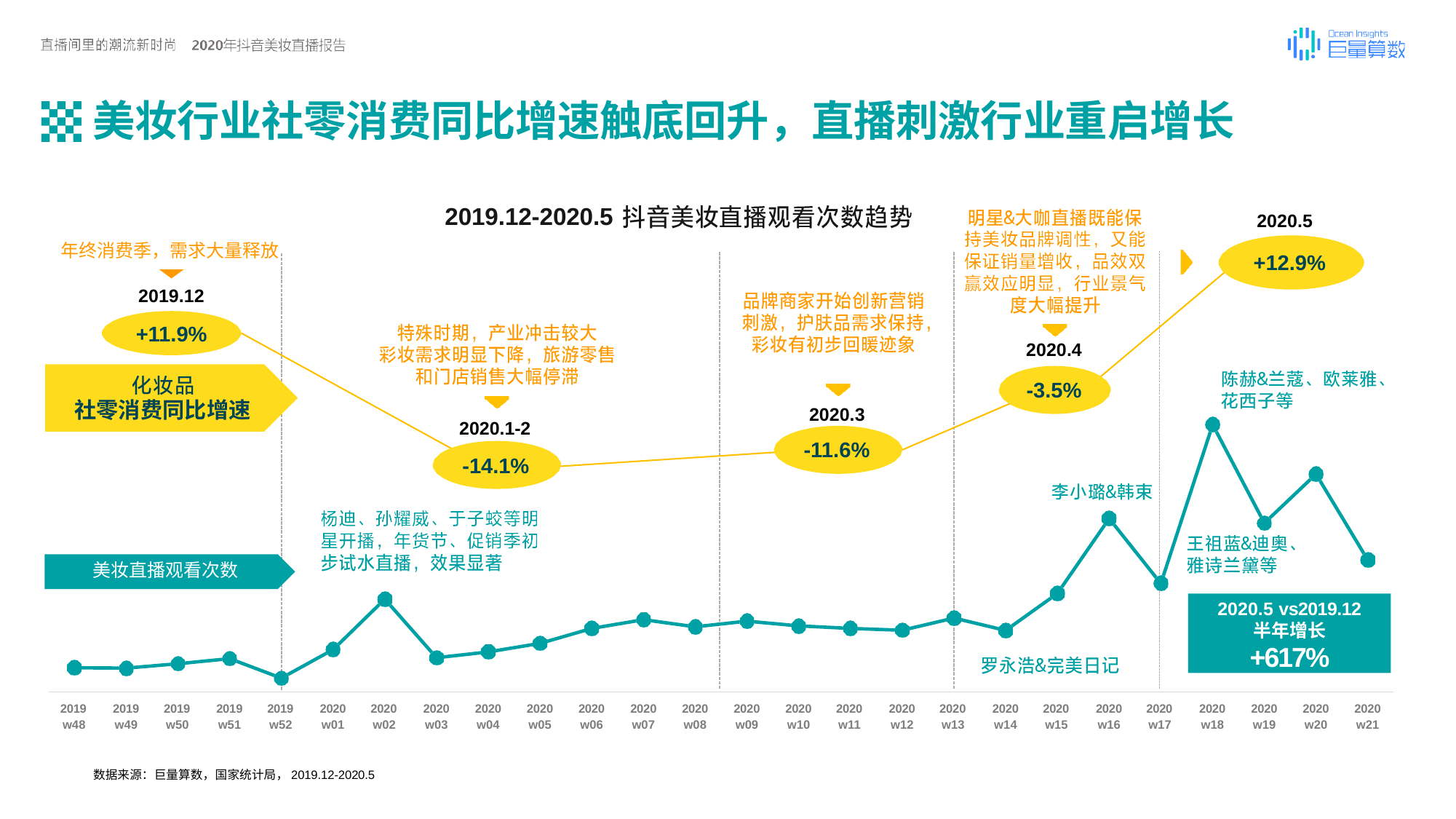

# 美妆行业社零消费同比增速触底回升，直播刺激行业重启增长

2019.12-2020.5

2020.5
+12.9%

年终消费季，需求大量释放

2019.12
+11.9%

2020.4
-3.5%

2020.3
-11.6%
社零消费同比增速

2020.1-2
-14.1%

美妆直播观看次数

2020.5 vs2019.12
半年增长
+617%

| 2019 | 2019 | 2019 | 2019 | 2019 | 2020 | 2020 | 2020 | 2020 | 2020 | 2020 | 2020 | 2020 | 2020 | 2020 | 2020 | 2020 | 2020 | 2020 | 2020 | 2020 | 2020 | 2020 | 2020 | 2020 | 2020 |
| --- | --- | --- | --- | --- | --- | --- | --- | --- | --- | --- | --- | --- | --- | --- | --- | --- | --- | --- | --- | --- | --- | --- | --- | --- | --- |
| w48 | w49 | w50 | w51 | w52 | w01 | w02 | w03 | w04 | w05 | w06 | w07 | w08 | w09 | w10 | w11 | w12 | w13 | w14 | w15 | w16 | w17 | w18 | w19 | w20 | w21 |
数据来源：巨量算数，国家统计局，2019.12-2020.5